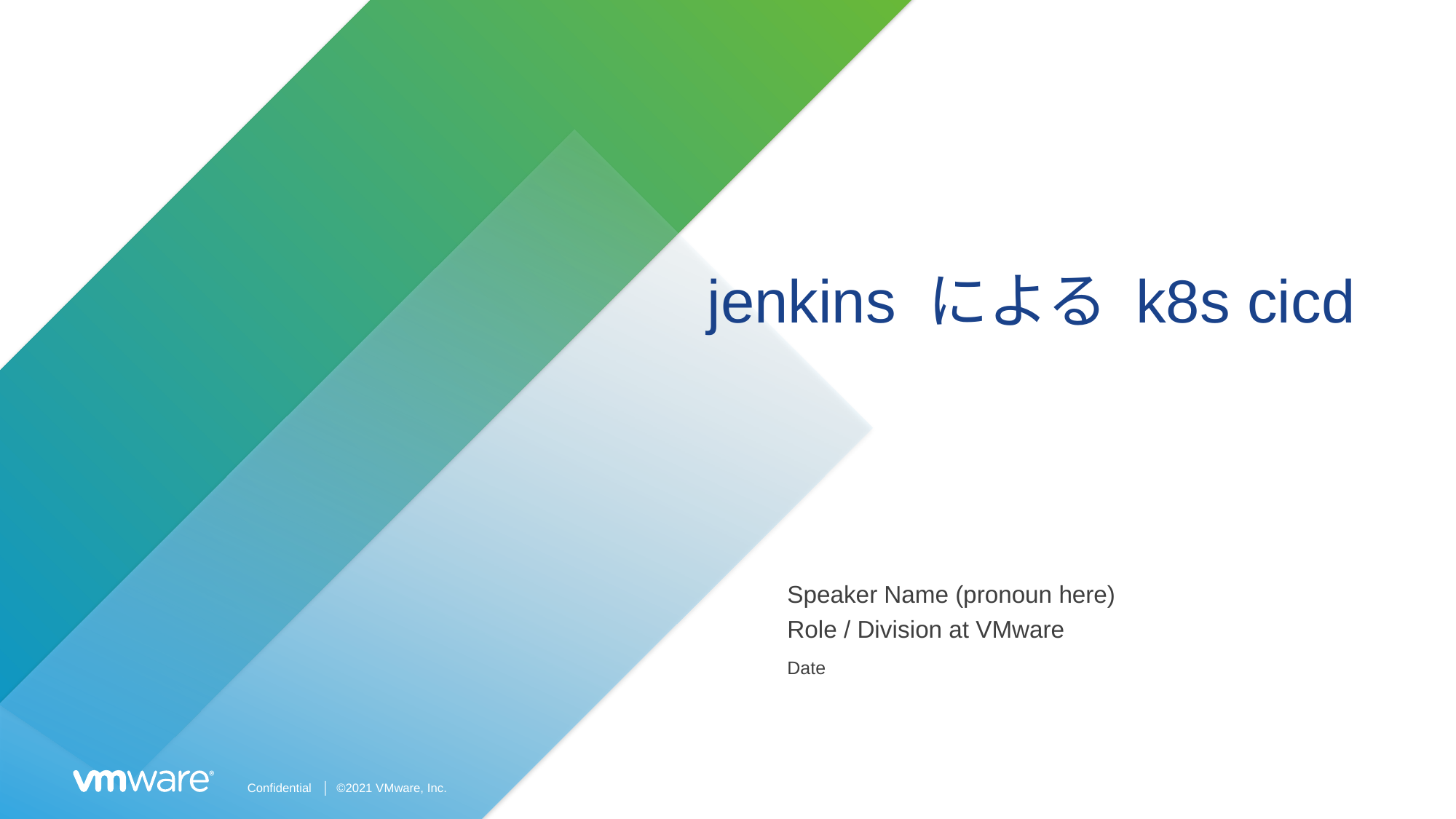

# jenkins による k8s cicd
Speaker Name (pronoun here)
Role / Division at VMware
Date